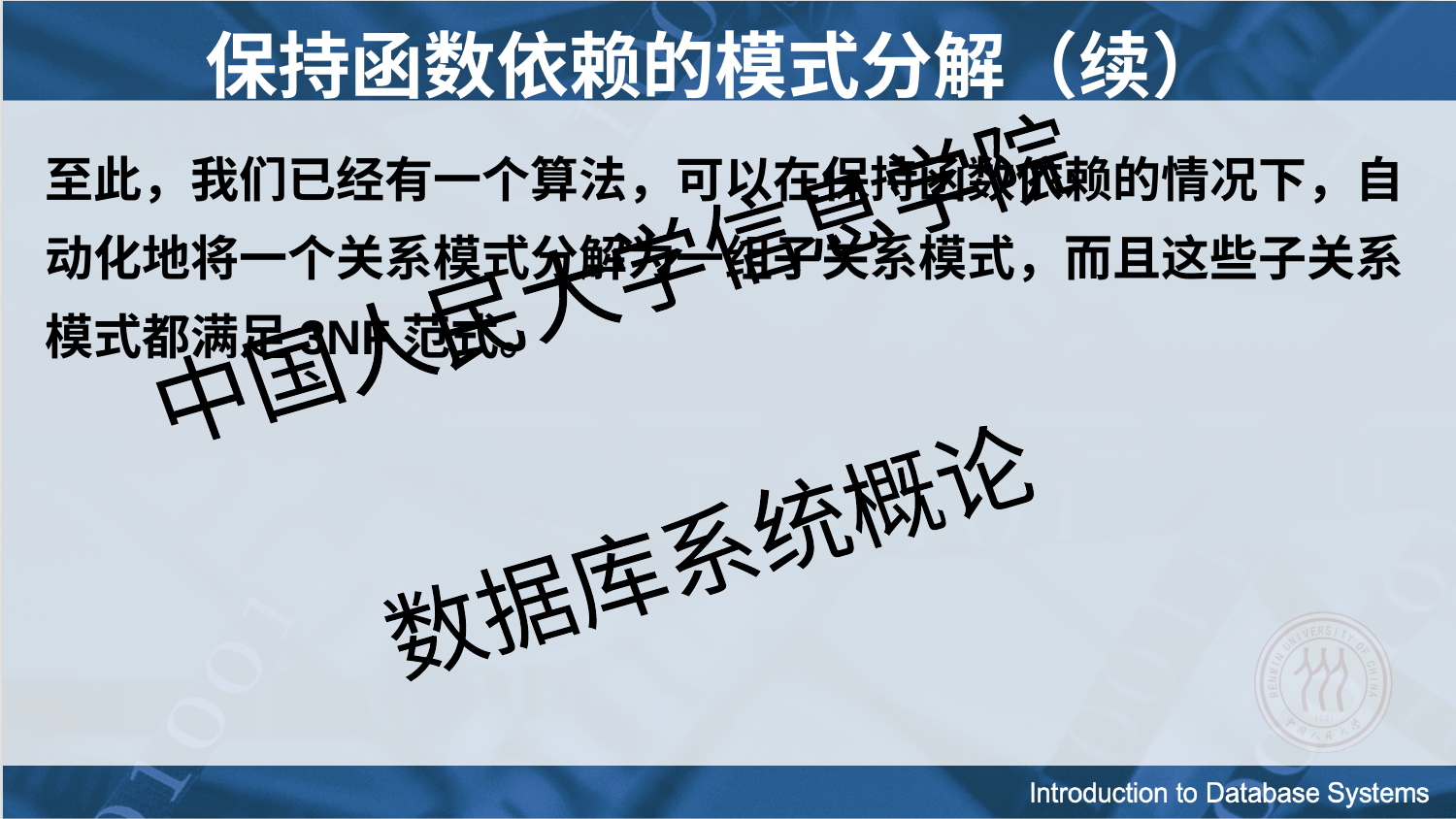

# 保持函数依赖的模式分解（续）
至此，我们已经有一个算法，可以在保持函数依赖的情况下，自动化地将一个关系模式分解为一组子关系模式，而且这些子关系模式都满足3NF范式。